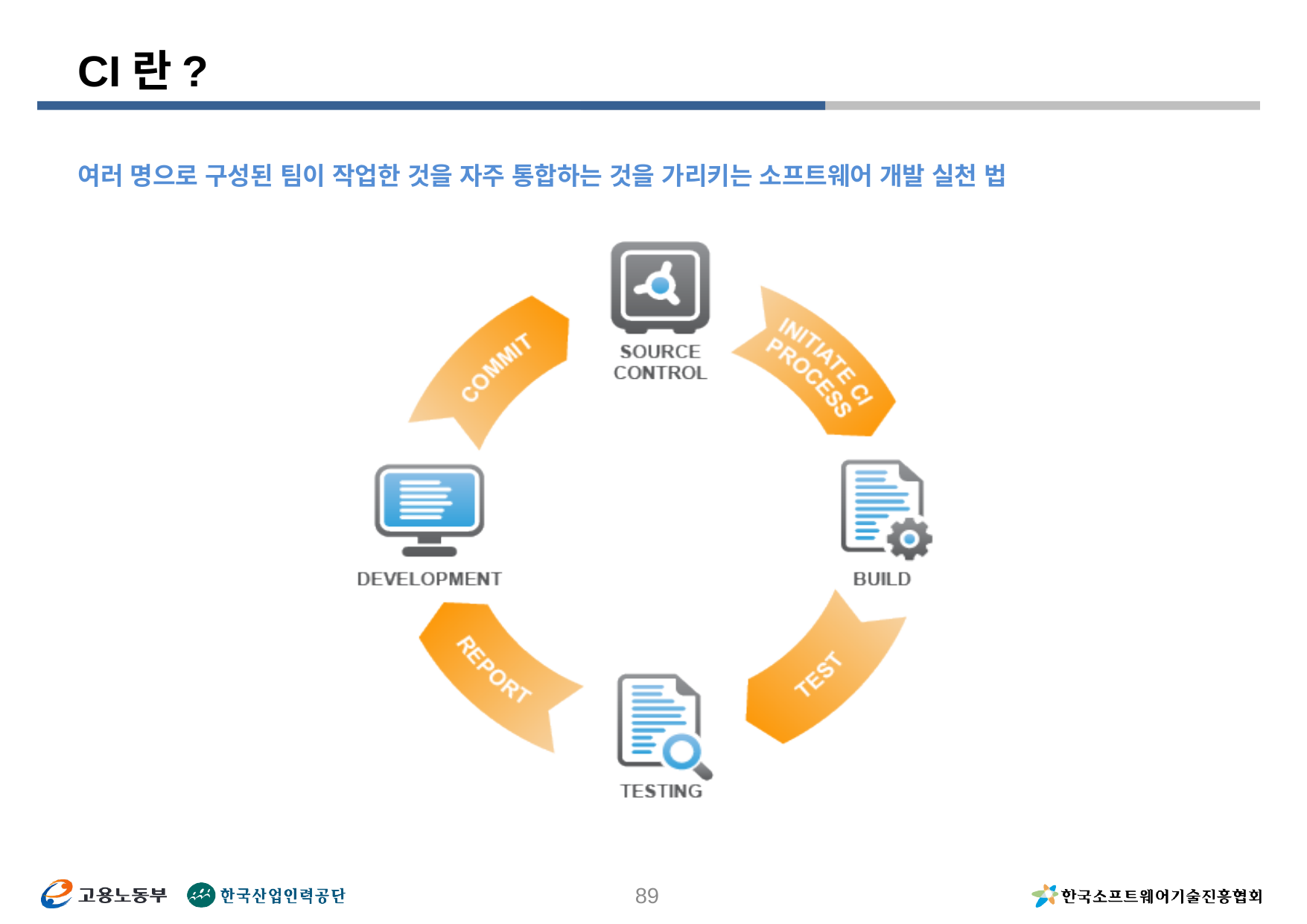

# CI란?
여러 명으로 구성된 팀이 작업한 것을 자주 통합하는 것을 가리키는 소프트웨어 개발 실천 법

89